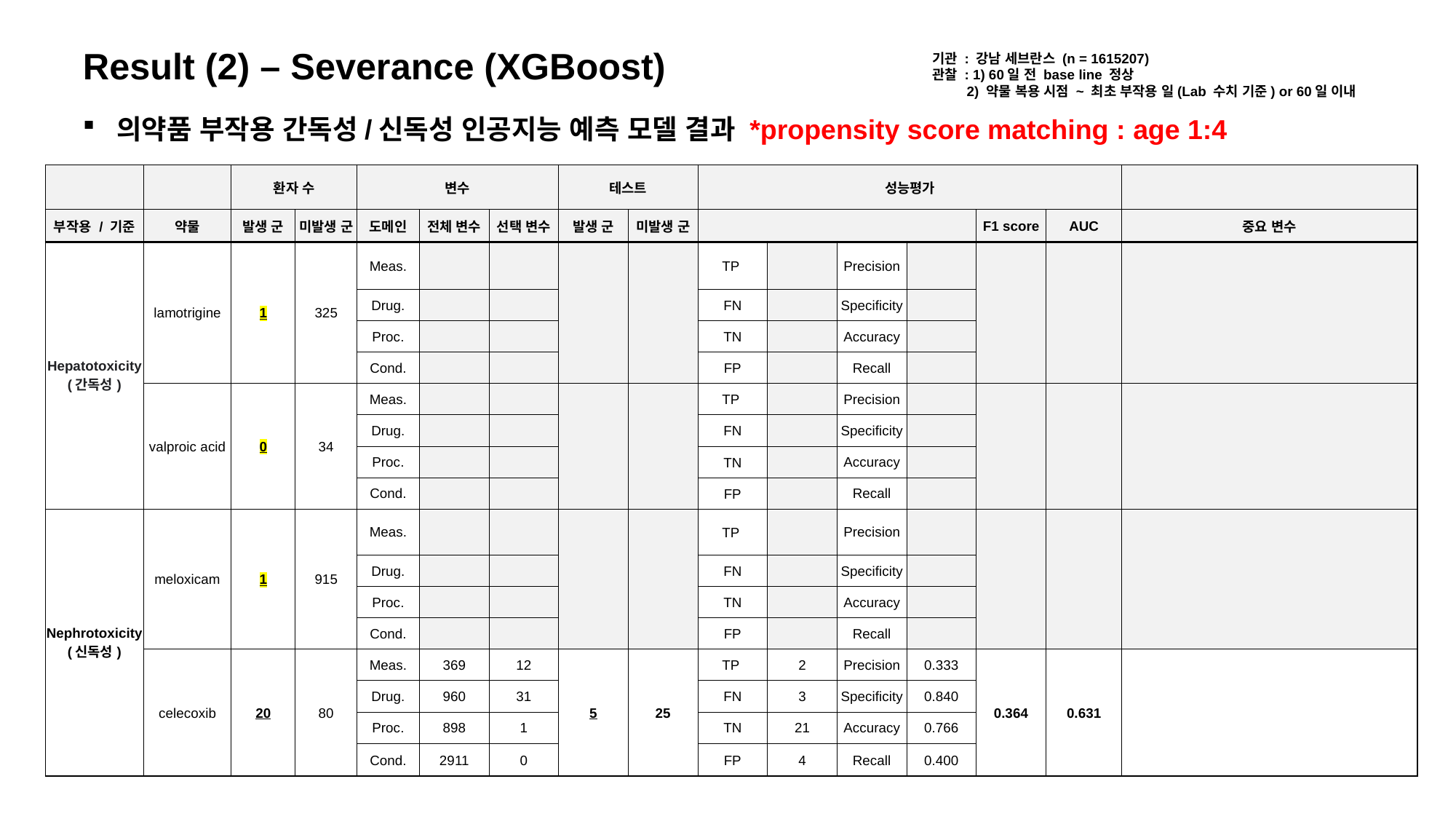

Result (2) – Severance (XGBoost)
기관 : 강남 세브란스 (n = 1615207)
관찰 : 1) 60일 전 base line 정상
         2) 약물 복용 시점 ~ 최초 부작용 일(Lab 수치 기준) or 60일 이내
의약품 부작용 간독성/신독성 인공지능 예측 모델 결과 *propensity score matching : age 1:4
|  |  | 환자 수 |  | 변수 |  |  | 테스트 |  | 성능평가 |  |  |  |  |  |  |
| --- | --- | --- | --- | --- | --- | --- | --- | --- | --- | --- | --- | --- | --- | --- | --- |
| 부작용 / 기준 | 약물 | 발생 군 | 미발생 군 | 도메인 | 전체 변수 | 선택 변수 | 발생 군 | 미발생 군 |  |  |  |  | F1 score | AUC | 중요 변수 |
| Hepatotoxicity (간독성) | lamotrigine | 1 | 325 | Meas. |  |  |  |  | TP |  | Precision |  |  |  |  |
|  |  |  |  | Drug. |  |  |  |  | FN |  | Specificity |  |  |  |  |
|  |  |  |  | Proc. |  |  |  |  | TN |  | Accuracy |  |  |  |  |
|  |  |  |  | Cond. |  |  |  |  | FP |  | Recall |  |  |  |  |
|  | valproic acid | 0 | 34 | Meas. |  |  |  |  | TP |  | Precision |  |  |  |  |
|  |  |  |  | Drug. |  |  |  |  | FN |  | Specificity |  |  |  |  |
|  |  |  |  | Proc. |  |  |  |  | TN |  | Accuracy |  |  |  |  |
|  |  |  |  | Cond. |  |  |  |  | FP |  | Recall |  |  |  |  |
| Nephrotoxicity (신독성) | meloxicam | 1 | 915 | Meas. |  |  |  |  | TP |  | Precision |  |  |  |  |
|  |  |  |  | Drug. |  |  |  |  | FN |  | Specificity |  |  |  |  |
|  |  |  |  | Proc. |  |  |  |  | TN |  | Accuracy |  |  |  |  |
|  |  |  |  | Cond. |  |  |  |  | FP |  | Recall |  |  |  |  |
|  | celecoxib | 20 | 80 | Meas. | 369 | 12 | 5 | 25 | TP | 2 | Precision | 0.333 | 0.364 | 0.631 |  |
|  |  |  |  | Drug. | 960 | 31 |  |  | FN | 3 | Specificity | 0.840 |  |  |  |
|  |  |  |  | Proc. | 898 | 1 |  |  | TN | 21 | Accuracy | 0.766 |  |  |  |
|  |  |  |  | Cond. | 2911 | 0 |  |  | FP | 4 | Recall | 0.400 |  |  |  |